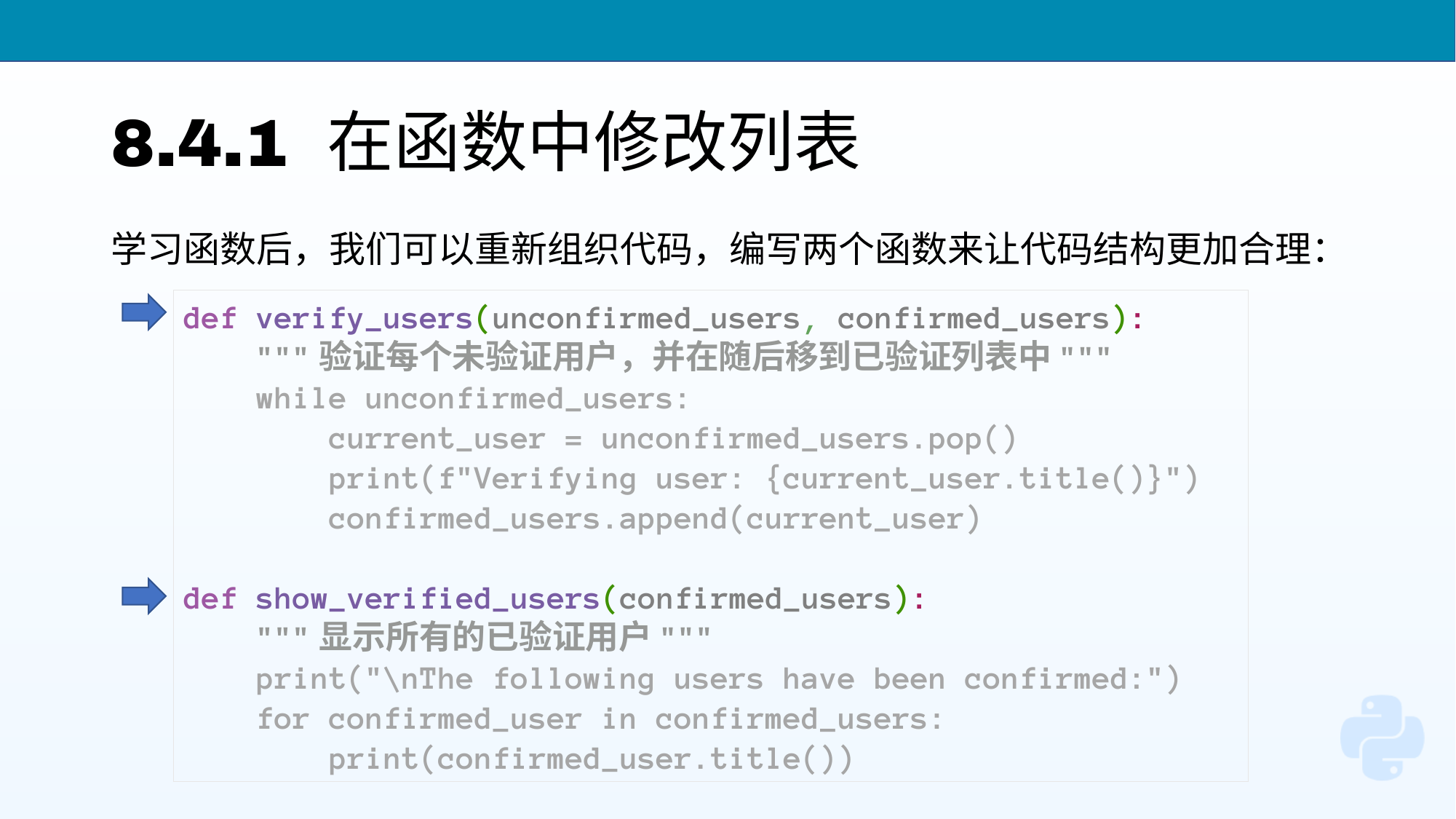

# 8.4.1 在函数中修改列表
学习函数后，我们可以重新组织代码，编写两个函数来让代码结构更加合理：
def verify_users(unconfirmed_users, confirmed_users):
    """验证每个未验证用户，并在随后移到已验证列表中"""
    while unconfirmed_users:
        current_user = unconfirmed_users.pop()
        print(f"Verifying user: {current_user.title()}")
        confirmed_users.append(current_user)
def show_verified_users(confirmed_users):
    """显示所有的已验证用户"""
    print("\nThe following users have been confirmed:")
    for confirmed_user in confirmed_users:
        print(confirmed_user.title())